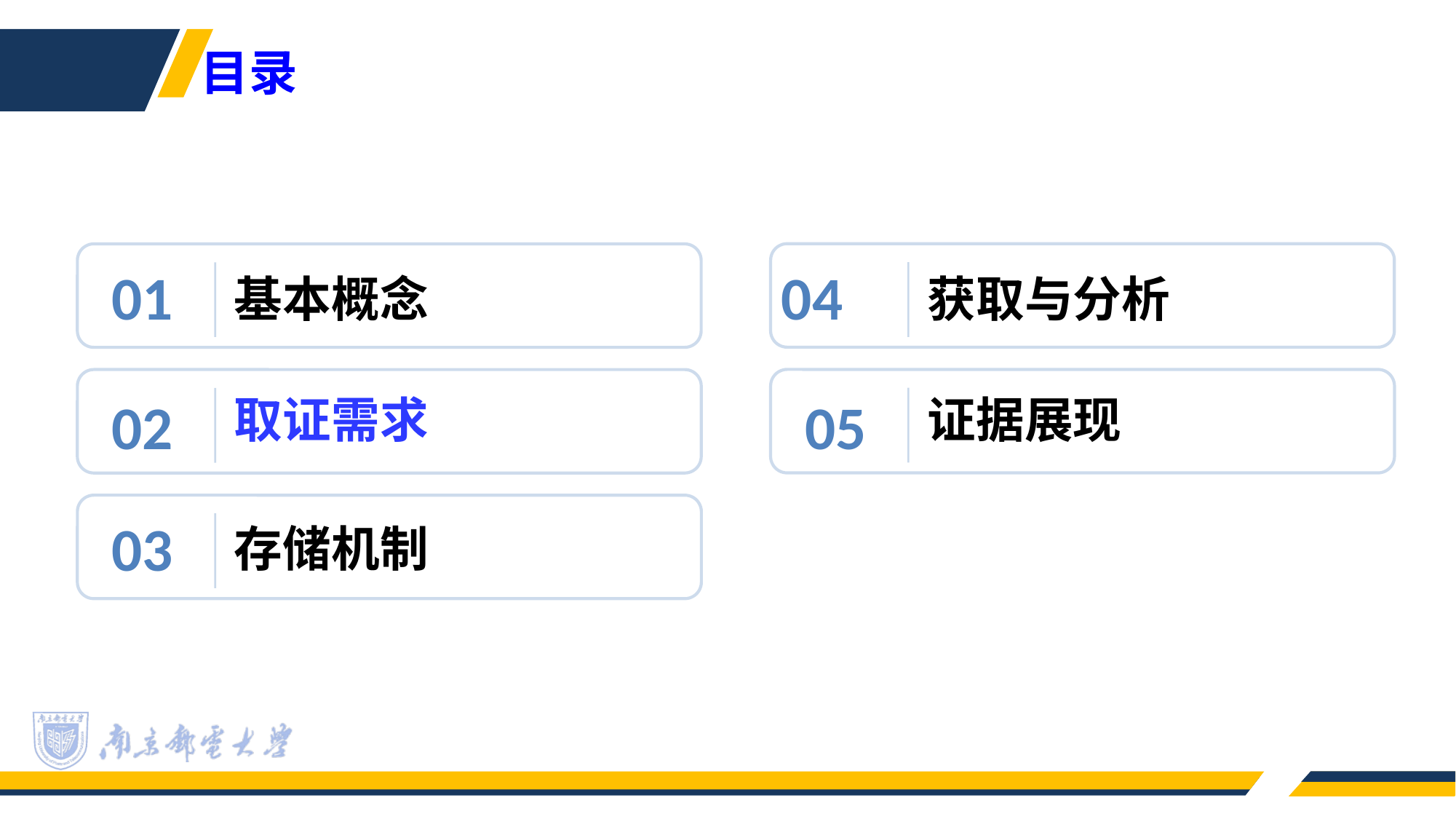

目录

获取与分析
基本概念
04
01

证据展现
取证需求
05
02

存储机制
03

6